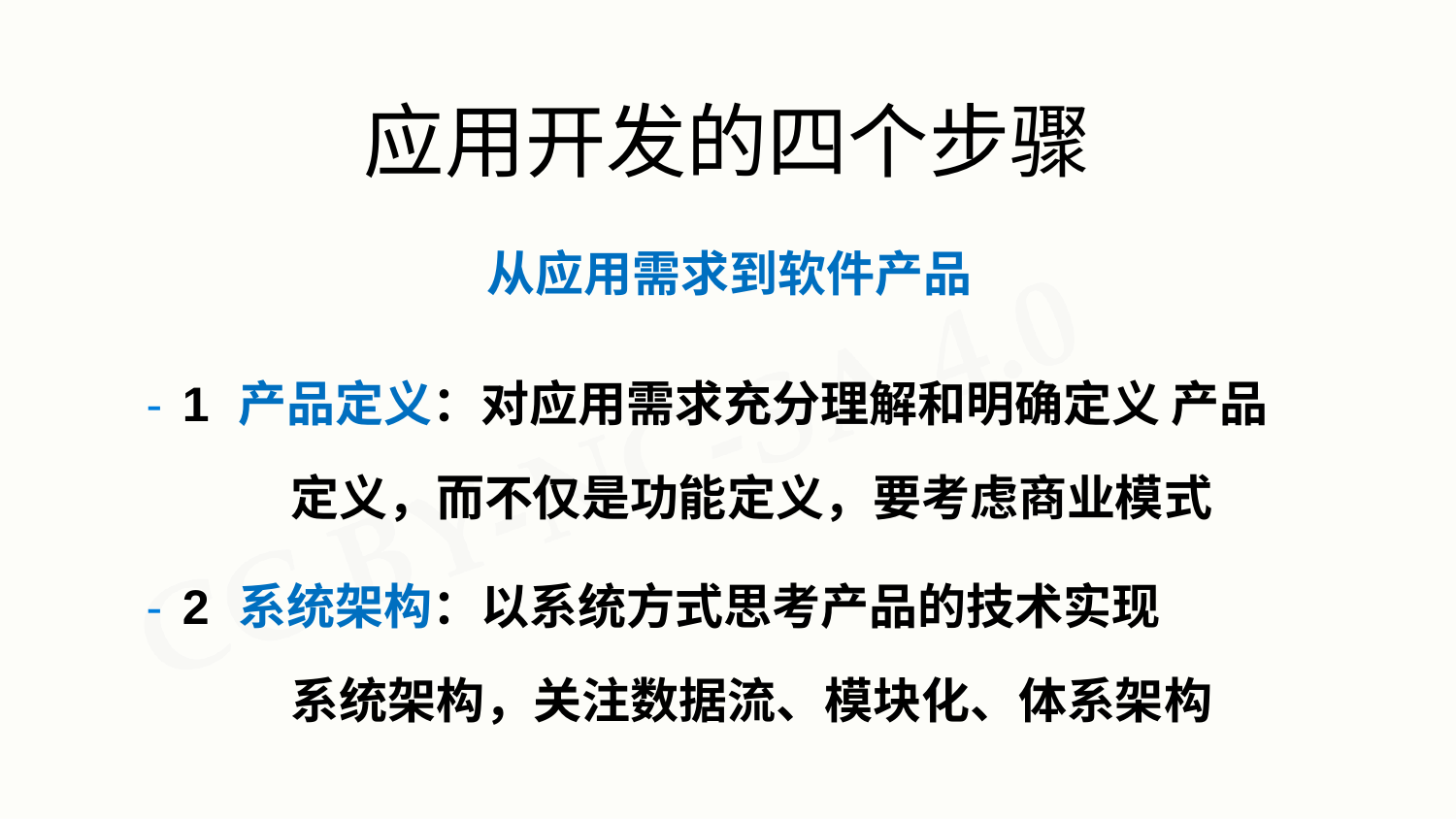

# 应用开发的四个步骤
从应用需求到软件产品
- 1 产品定义：对应用需求充分理解和明确定义 产品定义，而不仅是功能定义，要考虑商业模式
- 2 系统架构：以系统方式思考产品的技术实现 系统架构，关注数据流、模块化、体系架构